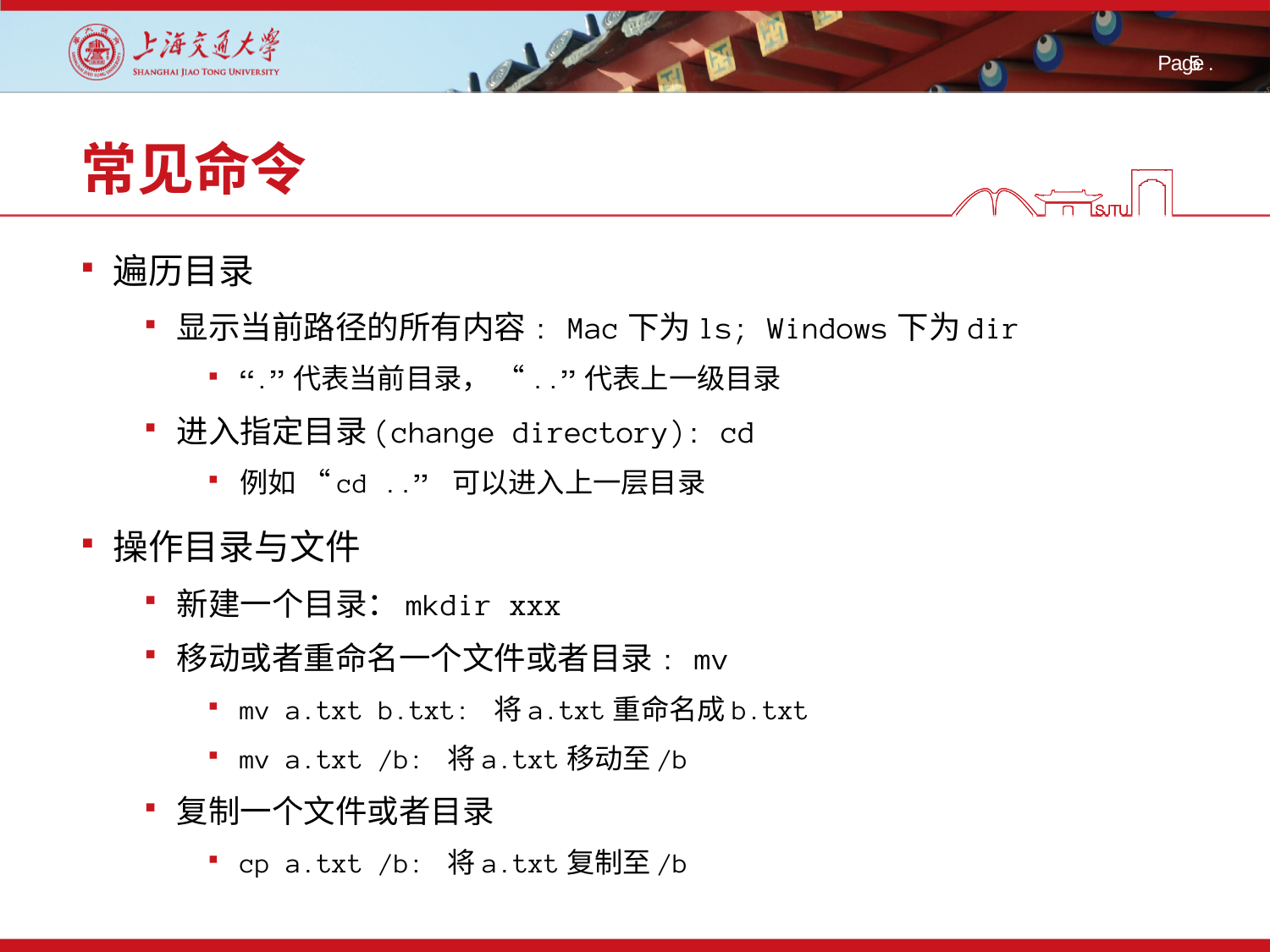

# 常见命令
遍历目录
显示当前路径的所有内容: Mac下为ls; Windows下为dir
“.”代表当前目录， “..”代表上一级目录
进入指定目录(change directory): cd
例如 “cd ..” 可以进入上一层目录
操作目录与文件
新建一个目录：mkdir xxx
移动或者重命名一个文件或者目录: mv
mv a.txt b.txt: 将a.txt重命名成b.txt
mv a.txt /b: 将a.txt移动至/b
复制一个文件或者目录
cp a.txt /b: 将a.txt复制至/b